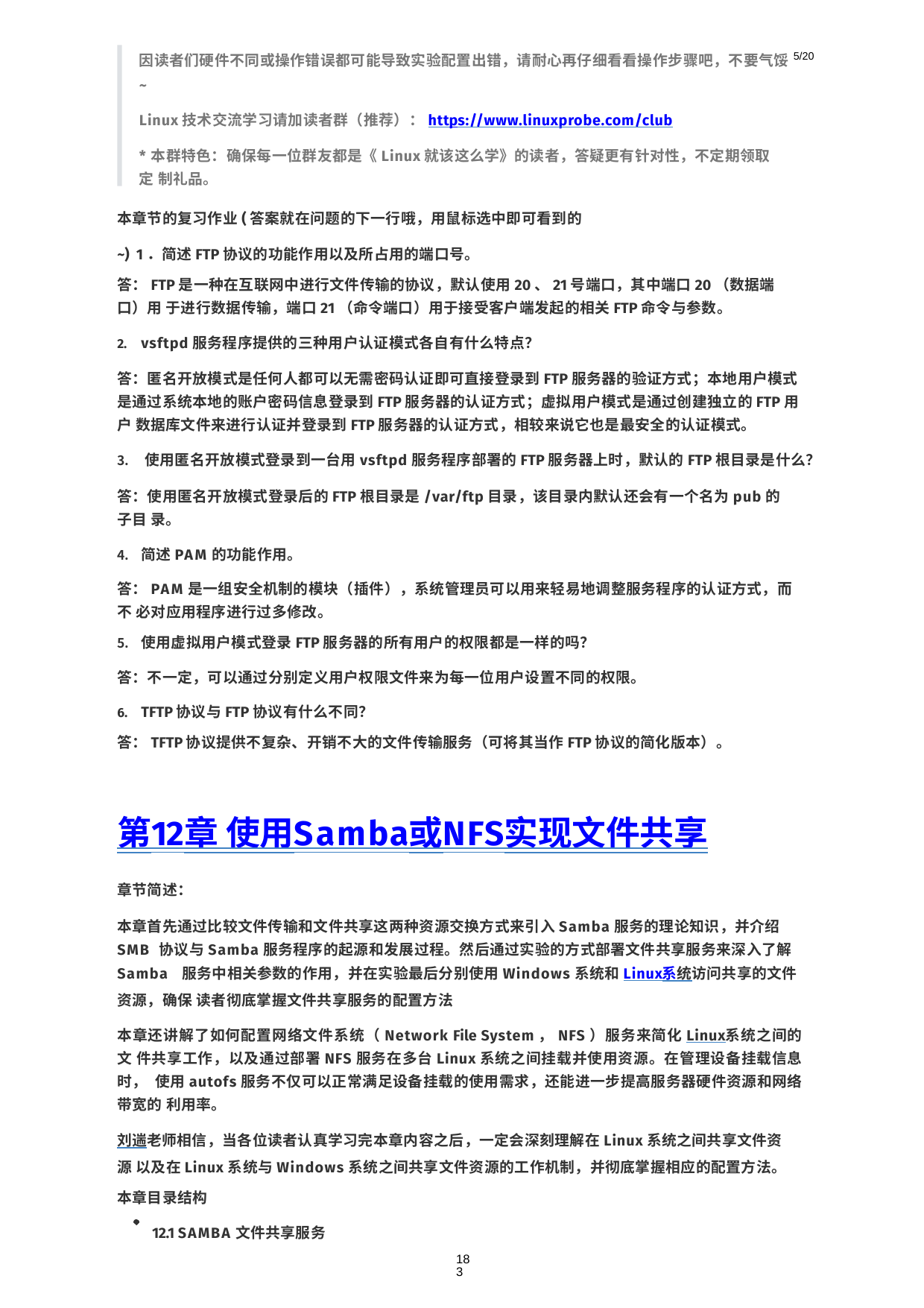

因读者们硬件不同或操作错误都可能导致实验配置出错，请耐心再仔细看看操作步骤吧，不要气馁5/20
~
Linux技术交流学习请加读者群（推荐）：https://www.linuxprobe.com/club
*本群特色：确保每一位群友都是《Linux就该这么学》的读者，答疑更有针对性，不定期领取定 制礼品。
本章节的复习作业(答案就在问题的下一行哦，用鼠标选中即可看到的~)  1．简述FTP协议的功能作用以及所占用的端口号。
答：FTP是一种在互联网中进行文件传输的协议，默认使用20、21号端口，其中端口20（数据端口）用 于进行数据传输，端口21（命令端口）用于接受客户端发起的相关FTP命令与参数。
vsftpd服务程序提供的三种用户认证模式各自有什么特点？
答：匿名开放模式是任何人都可以无需密码认证即可直接登录到FTP服务器的验证方式；本地用户模式 是通过系统本地的账户密码信息登录到FTP服务器的认证方式；虚拟用户模式是通过创建独立的FTP用户 数据库文件来进行认证并登录到FTP服务器的认证方式，相较来说它也是最安全的认证模式。
使用匿名开放模式登录到一台用vsftpd服务程序部署的FTP服务器上时，默认的FTP根目录是什么？
答：使用匿名开放模式登录后的FTP根目录是/var/ftp目录，该目录内默认还会有一个名为pub的子目 录。
简述PAM的功能作用。
答：PAM是一组安全机制的模块（插件），系统管理员可以用来轻易地调整服务程序的认证方式，而不 必对应用程序进行过多修改。

使用虚拟用户模式登录FTP服务器的所有用户的权限都是一样的吗？
答：不一定，可以通过分别定义用户权限文件来为每一位用户设置不同的权限。
TFTP协议与FTP协议有什么不同？

答：TFTP协议提供不复杂、开销不大的文件传输服务（可将其当作FTP协议的简化版本）。

第12章 使用Samba或NFS实现文件共享
章节简述：
本章首先通过比较文件传输和文件共享这两种资源交换方式来引入Samba服务的理论知识，并介绍SMB 协议与Samba服务程序的起源和发展过程。然后通过实验的方式部署文件共享服务来深入了解Samba  服务中相关参数的作用，并在实验最后分别使用Windows系统和Linux系统访问共享的文件资源，确保 读者彻底掌握文件共享服务的配置方法
本章还讲解了如何配置网络文件系统（Network File System，NFS）服务来简化Linux系统之间的文 件共享工作，以及通过部署NFS服务在多台Linux系统之间挂载并使用资源。在管理设备挂载信息时，  使用autofs服务不仅可以正常满足设备挂载的使用需求，还能进一步提高服务器硬件资源和网络带宽的 利用率。
刘遄老师相信，当各位读者认真学习完本章内容之后，一定会深刻理解在Linux系统之间共享文件资源 以及在Linux系统与Windows系统之间共享文件资源的工作机制，并彻底掌握相应的配置方法。

本章目录结构
12.1 SAMBA文件共享服务

183